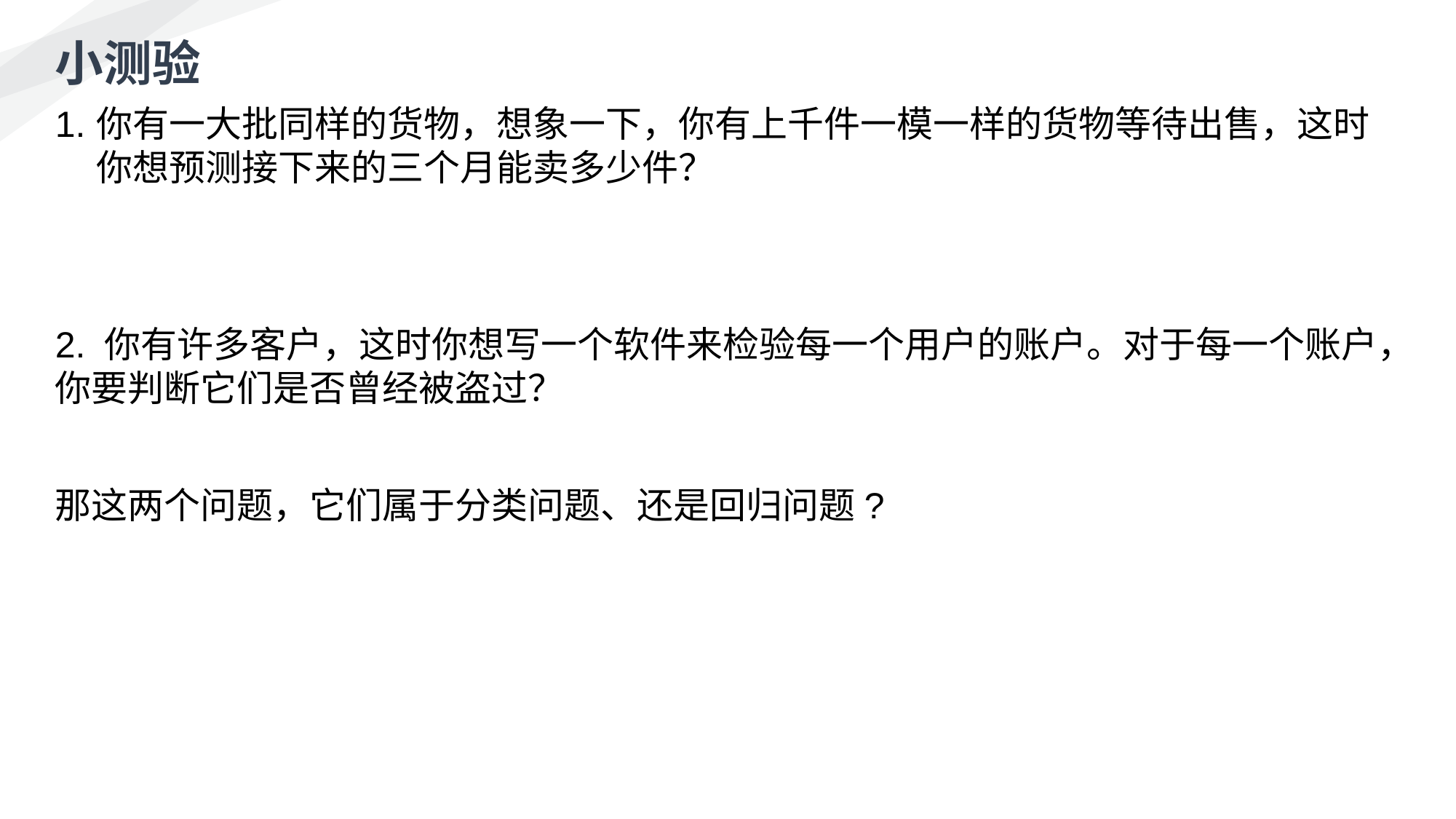

小测验
你有一大批同样的货物，想象一下，你有上千件一模一样的货物等待出售，这时你想预测接下来的三个月能卖多少件？

2. 你有许多客户，这时你想写一个软件来检验每一个用户的账户。对于每一个账户，你要判断它们是否曾经被盗过？

那这两个问题，它们属于分类问题、还是回归问题?